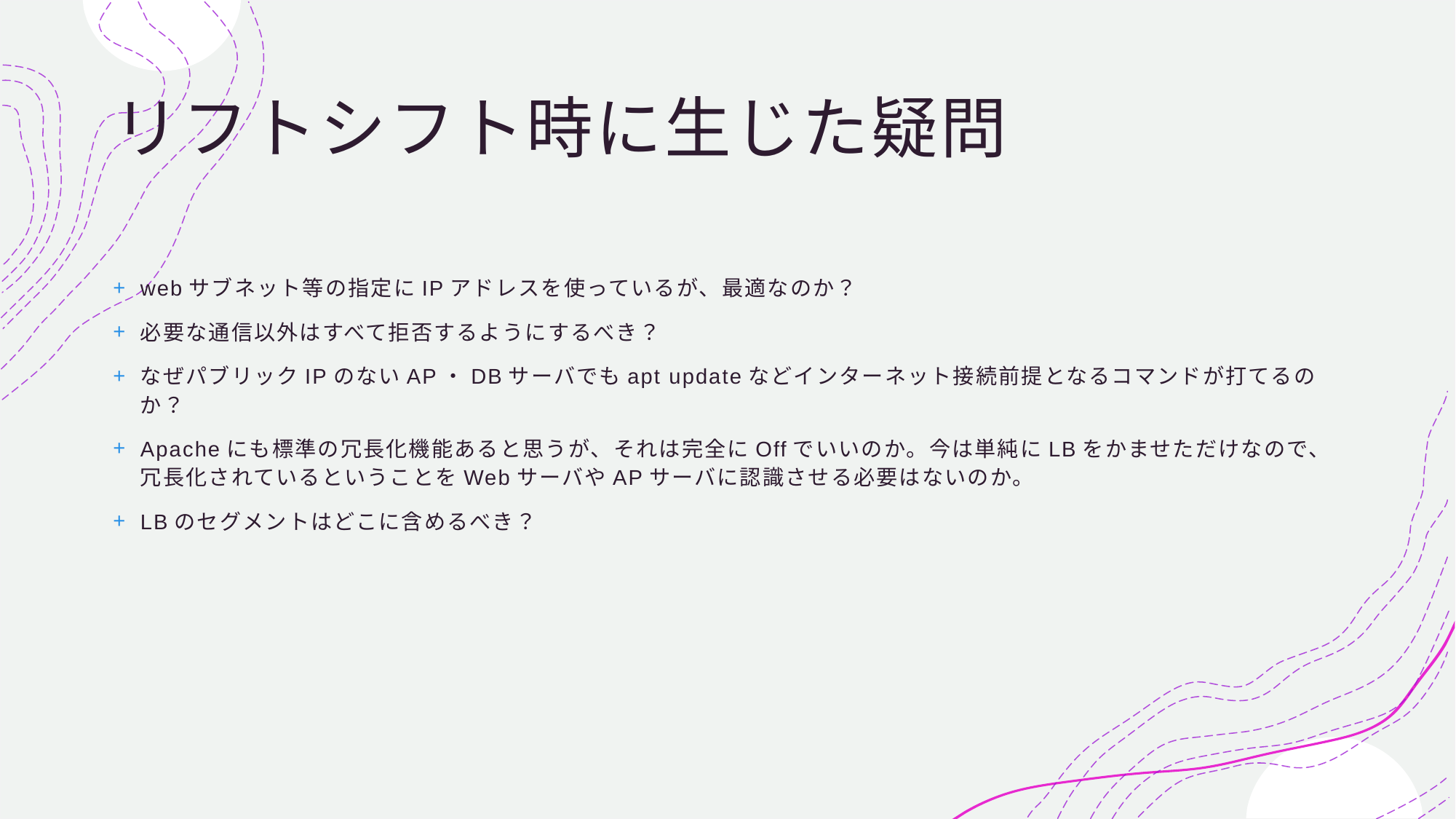

# リフトシフト時に生じた疑問

webサブネット等の指定にIPアドレスを使っているが、最適なのか？
必要な通信以外はすべて拒否するようにするべき？
なぜパブリックIPのないAP・DBサーバでもapt updateなどインターネット接続前提となるコマンドが打てるのか？
Apacheにも標準の冗長化機能あると思うが、それは完全にOffでいいのか。今は単純にLBをかませただけなので、冗長化されているということをWebサーバやAPサーバに認識させる必要はないのか。
LBのセグメントはどこに含めるべき？